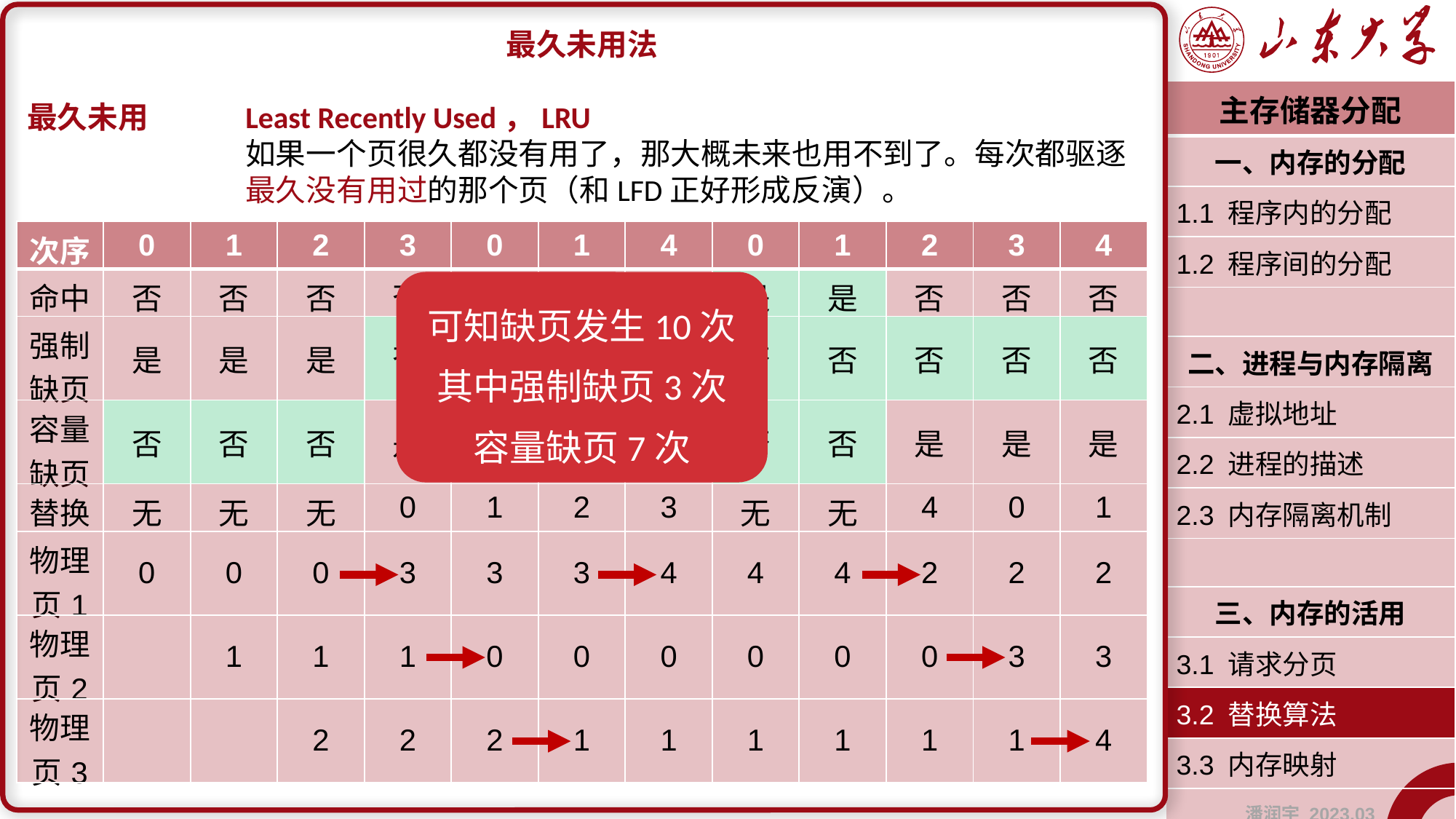

最久未用法

最久未用	Least Recently Used，LRU
		如果一个页很久都没有用了，那大概未来也用不到了。每次都驱逐		最久没有用过的那个页（和LFD正好形成反演）。
| 主存储器分配 |
| --- |
| 一、内存的分配 |
| 1.1 程序内的分配 |
| 1.2 程序间的分配 |
|  |
| 二、进程与内存隔离 |
| 2.1 虚拟地址 |
| 2.2 进程的描述 |
| 2.3 内存隔离机制 |
|  |
| 三、内存的活用 |
| 3.1 请求分页 |
| 3.2 替换算法 |
| 3.3 内存映射 |
| 潘润宇 2023.03 |
| 次序 | 0 | 1 | 2 | 3 | 0 | 1 | 4 | 0 | 1 | 2 | 3 | 4 |
| --- | --- | --- | --- | --- | --- | --- | --- | --- | --- | --- | --- | --- |
| 命中 | 否 | 否 | 否 | 否 | 否 | 否 | 否 | 是 | 是 | 否 | 否 | 否 |
| 强制缺页 | 是 | 是 | 是 | 否 | 否 | 否 | 否 | 否 | 否 | 否 | 否 | 否 |
| 容量缺页 | 否 | 否 | 否 | 是 | 是 | 是 | 是 | 否 | 否 | 是 | 是 | 是 |
| 替换 | 无 | 无 | 无 | 0 | 1 | 2 | 3 | 无 | 无 | 4 | 0 | 1 |
| 物理页1 | 0 | 0 | 0 | 3 | 3 | 3 | 4 | 4 | 4 | 2 | 2 | 2 |
| 物理页2 |  | 1 | 1 | 1 | 0 | 0 | 0 | 0 | 0 | 0 | 3 | 3 |
| 物理页3 |  |  | 2 | 2 | 2 | 1 | 1 | 1 | 1 | 1 | 1 | 4 |
可知缺页发生10次
其中强制缺页3次
容量缺页7次